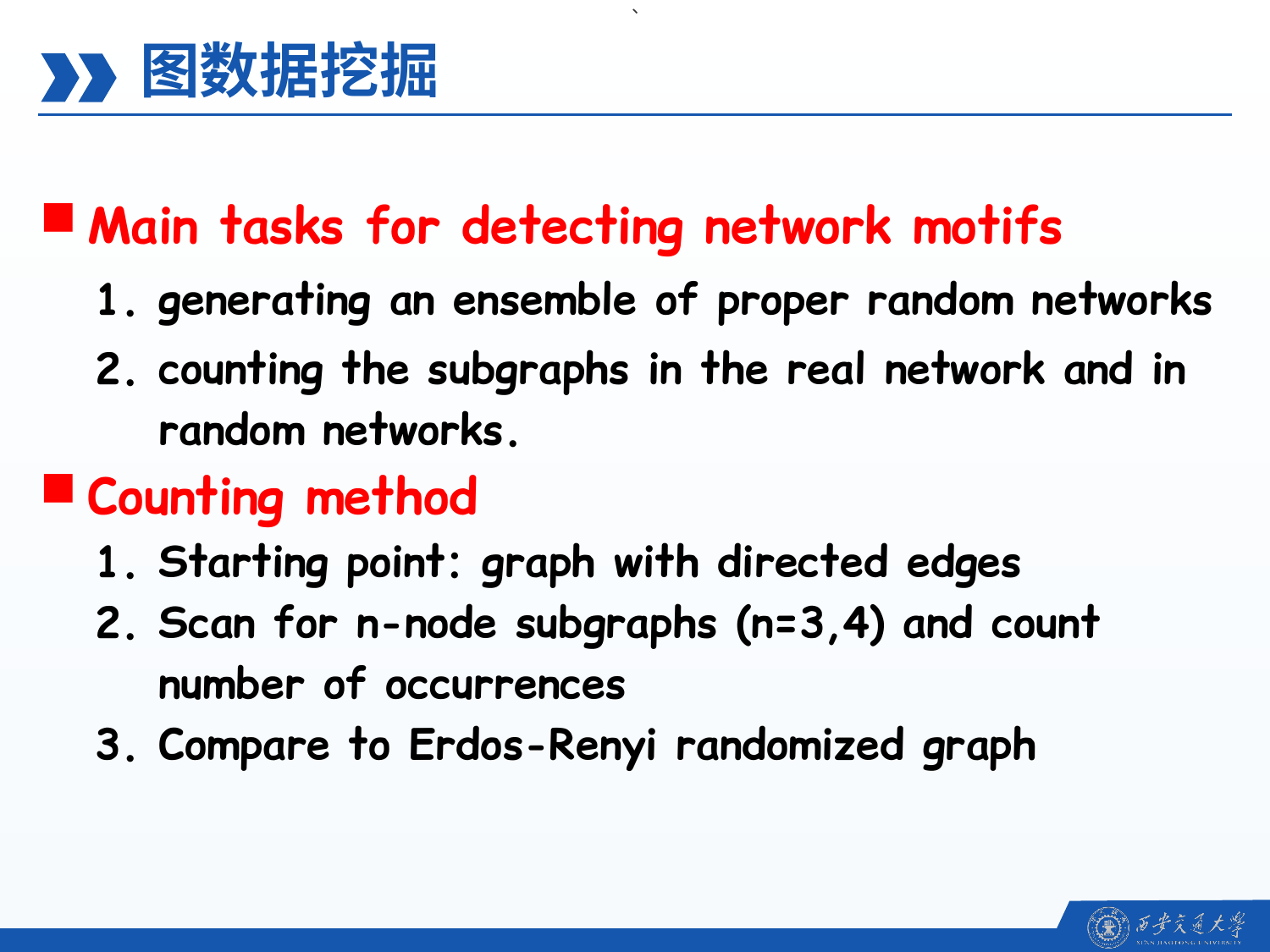

、
图数据挖掘
Main tasks for detecting network motifs
generating an ensemble of proper random networks
counting the subgraphs in the real network and in random networks.
Counting method
Starting point: graph with directed edges
Scan for n-node subgraphs (n=3,4) and count number of occurrences
Compare to Erdos-Renyi randomized graph